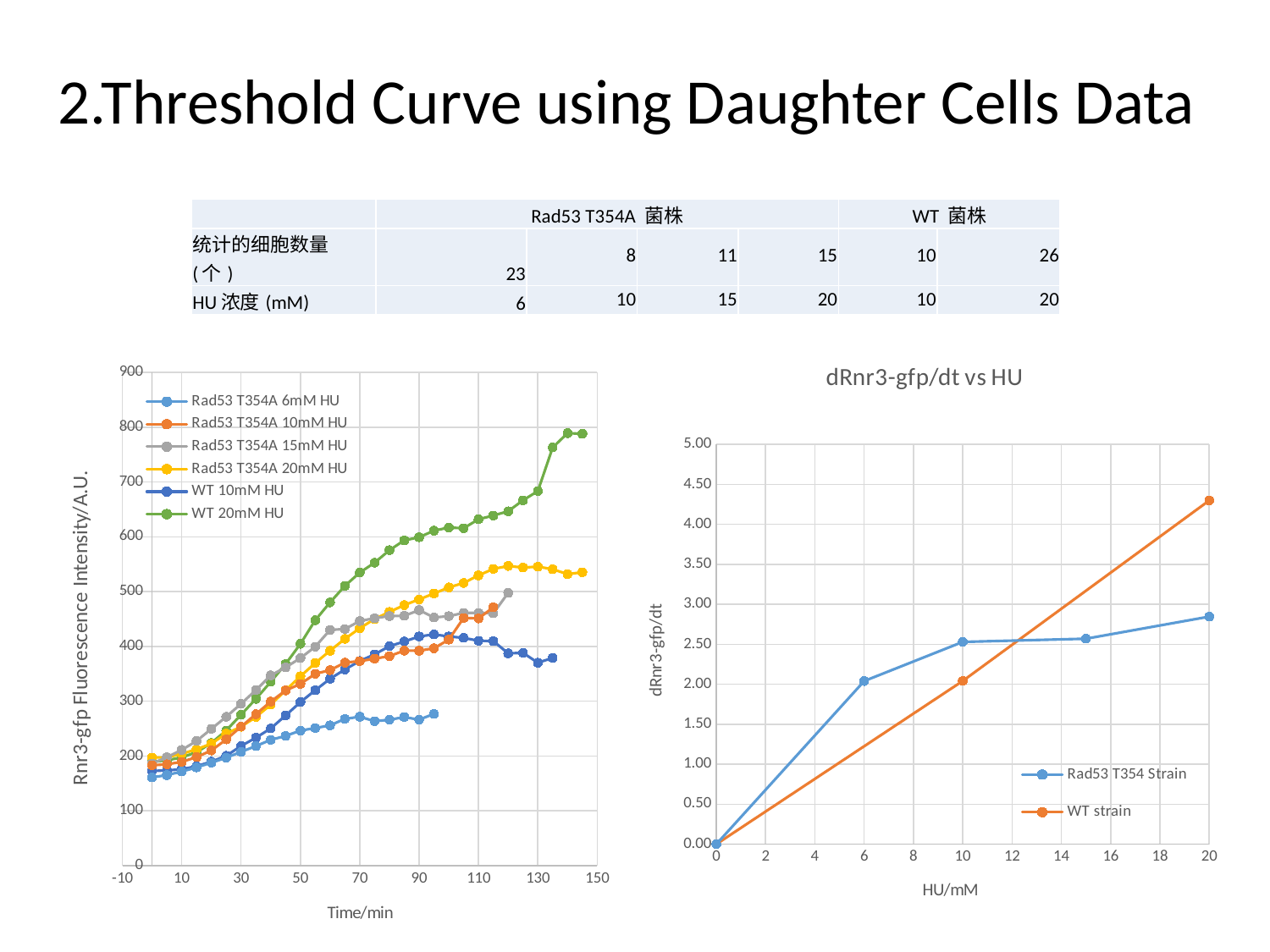

# 2.Threshold Curve using Daughter Cells Data
|  | Rad53 T354A 菌株 |  |  |  | WT 菌株 |  |
| --- | --- | --- | --- | --- | --- | --- |
| 统计的细胞数量(个) | 23 | 8 | 11 | 15 | 10 | 26 |
| HU浓度(mM) | 6 | 10 | 15 | 20 | 10 | 20 |

### Chart

| Category |  |  |  |  |  |  |
|---|---|---|---|---|---|---|

### Chart: dRnr3-gfp/dt vs HU

| Category |  |  |
|---|---|---|